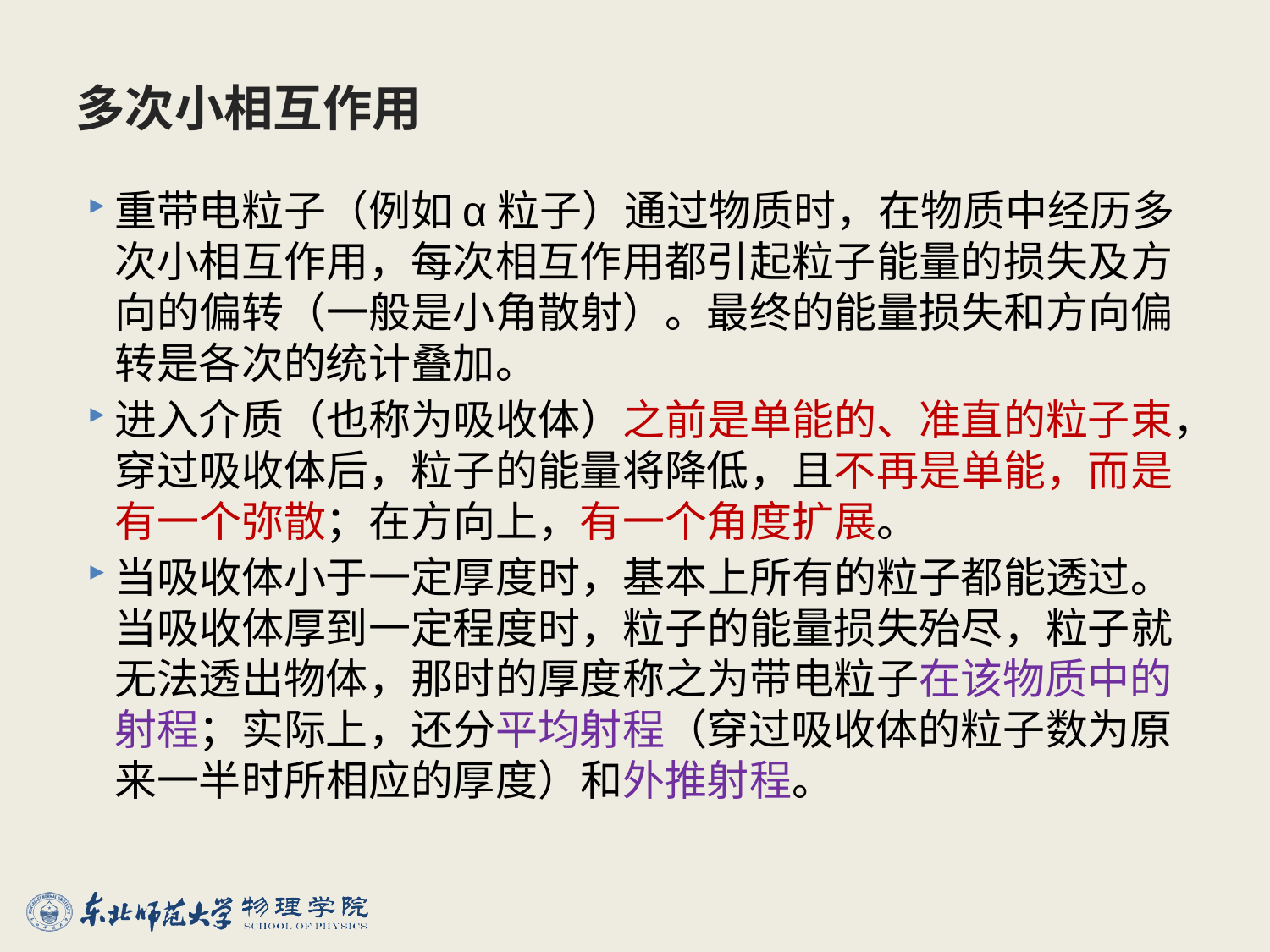

# 多次小相互作用
重带电粒子（例如α粒子）通过物质时，在物质中经历多次小相互作用，每次相互作用都引起粒子能量的损失及方向的偏转（一般是小角散射）。最终的能量损失和方向偏转是各次的统计叠加。
进入介质（也称为吸收体）之前是单能的、准直的粒子束，穿过吸收体后，粒子的能量将降低，且不再是单能，而是有一个弥散；在方向上，有一个角度扩展。
当吸收体小于一定厚度时，基本上所有的粒子都能透过。当吸收体厚到一定程度时，粒子的能量损失殆尽，粒子就无法透出物体，那时的厚度称之为带电粒子在该物质中的射程；实际上，还分平均射程（穿过吸收体的粒子数为原来一半时所相应的厚度）和外推射程。